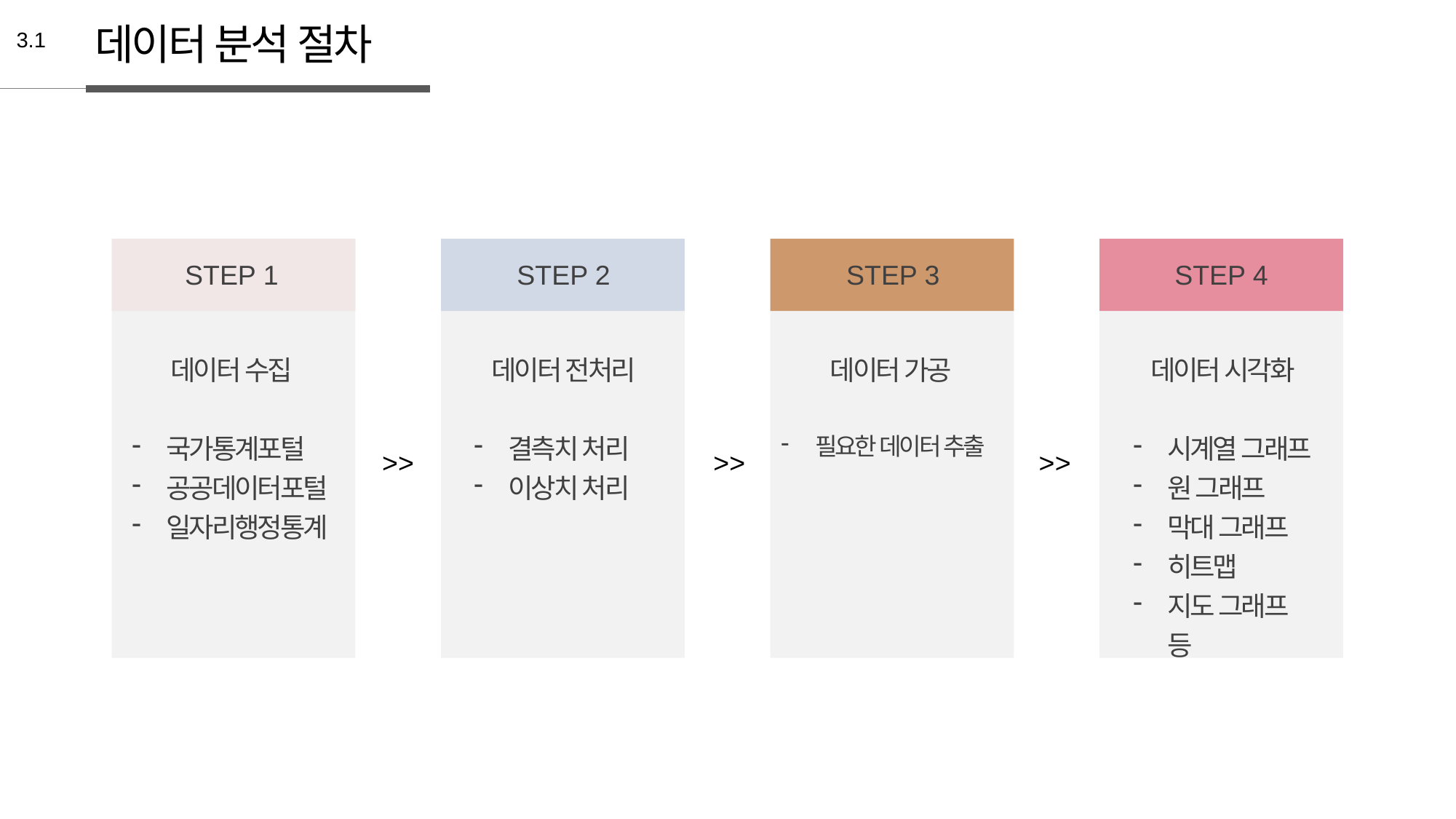

데이터 분석 절차
3.1

STEP 1
STEP 2
STEP 3
STEP 4
데이터 수집

국가통계포털
공공데이터포털
일자리행정통계
데이터 전처리

결측치 처리
이상치 처리
데이터 가공

필요한 데이터 추출
데이터 시각화

시계열 그래프
원 그래프
막대 그래프
히트맵
지도 그래프 등
>>
>>
>>